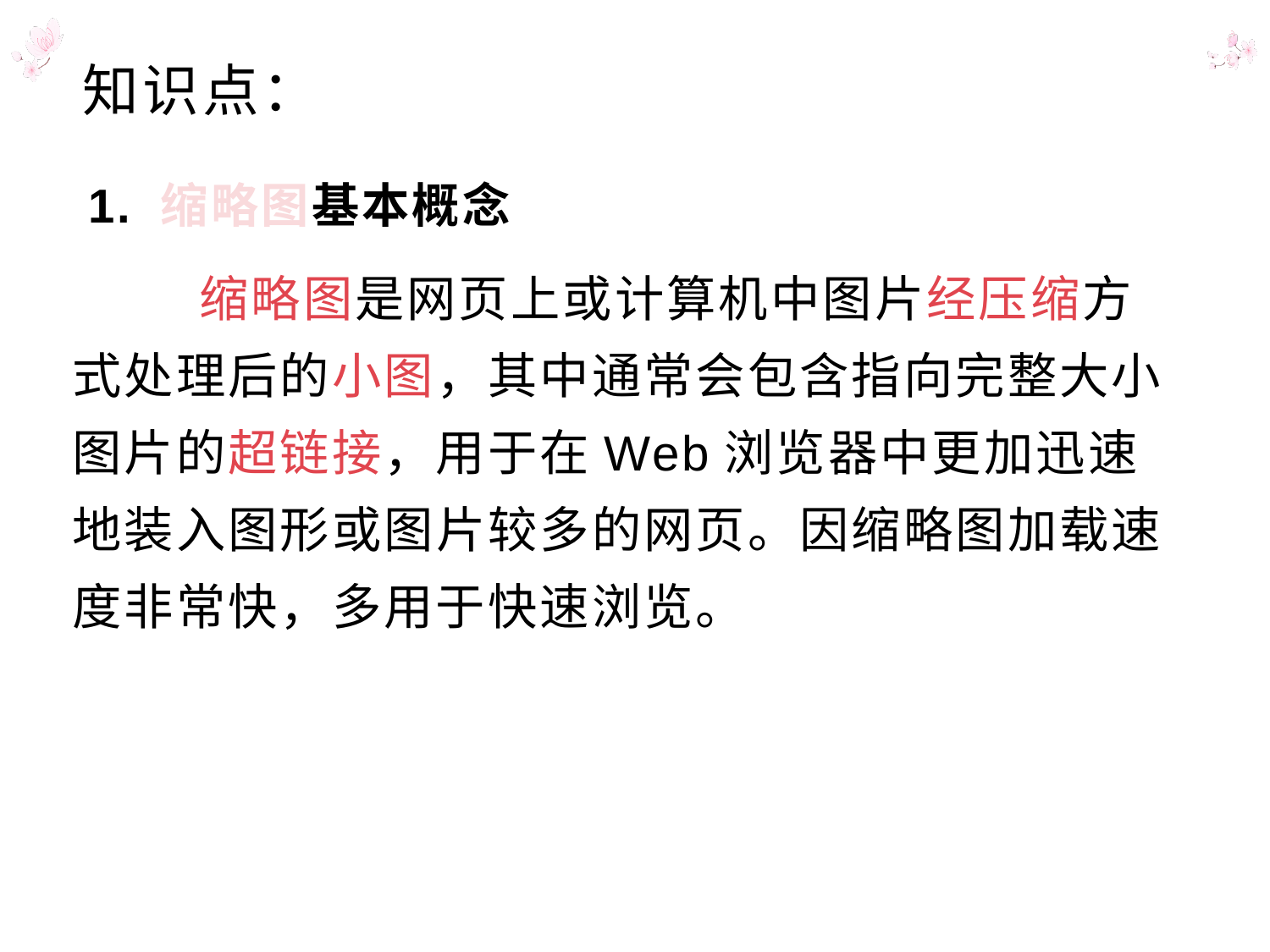

# 知识点：
 1. 缩略图基本概念
	缩略图是网页上或计算机中图片经压缩方式处理后的小图，其中通常会包含指向完整大小图片的超链接，用于在Web浏览器中更加迅速地装入图形或图片较多的网页。因缩略图加载速度非常快，多用于快速浏览。